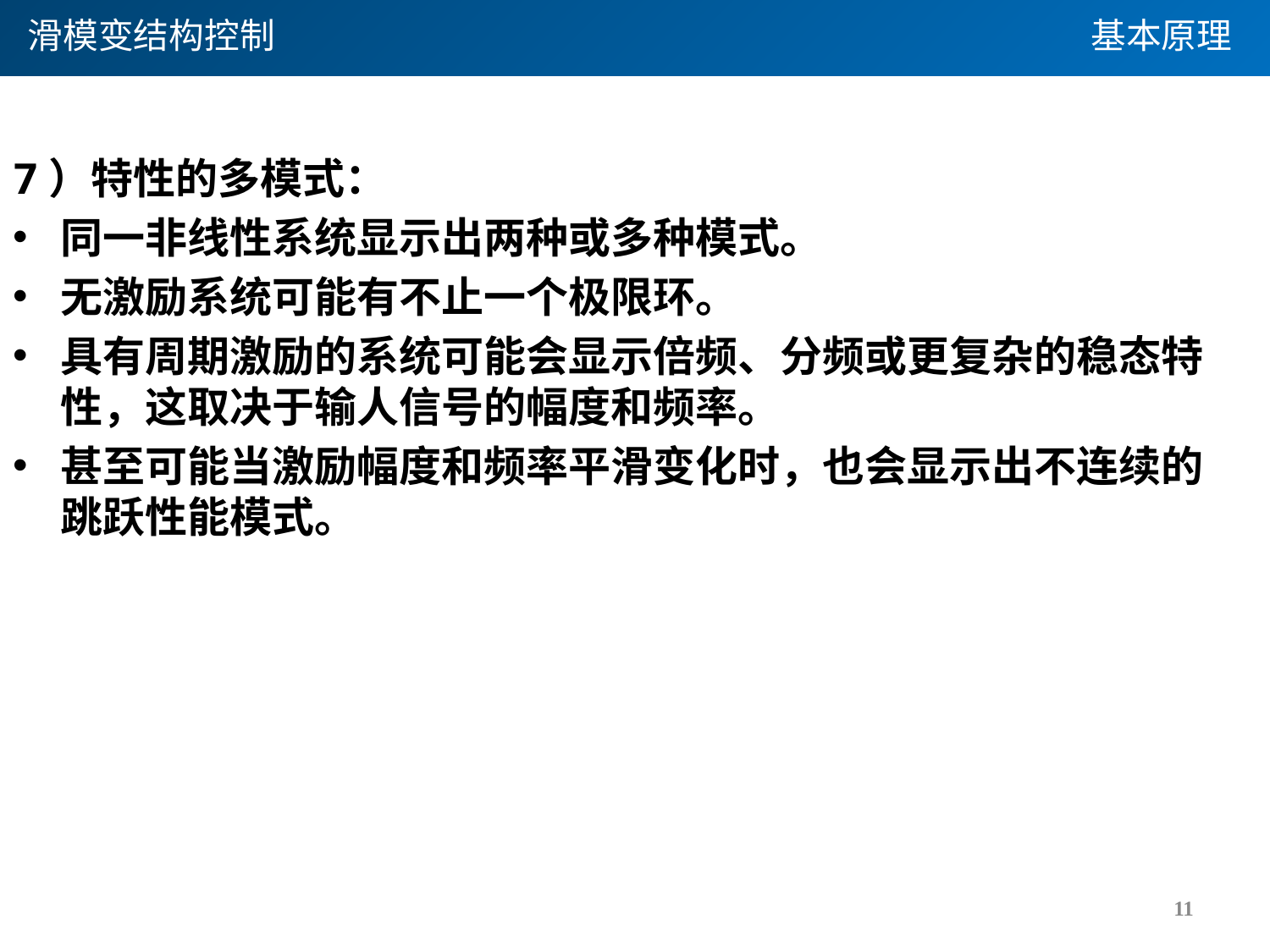

滑模变结构控制
基本原理

7）特性的多模式：
同一非线性系统显示出两种或多种模式。
无激励系统可能有不止一个极限环。
具有周期激励的系统可能会显示倍频、分频或更复杂的稳态特性，这取决于输人信号的幅度和频率。
甚至可能当激励幅度和频率平滑变化时，也会显示出不连续的跳跃性能模式。

11